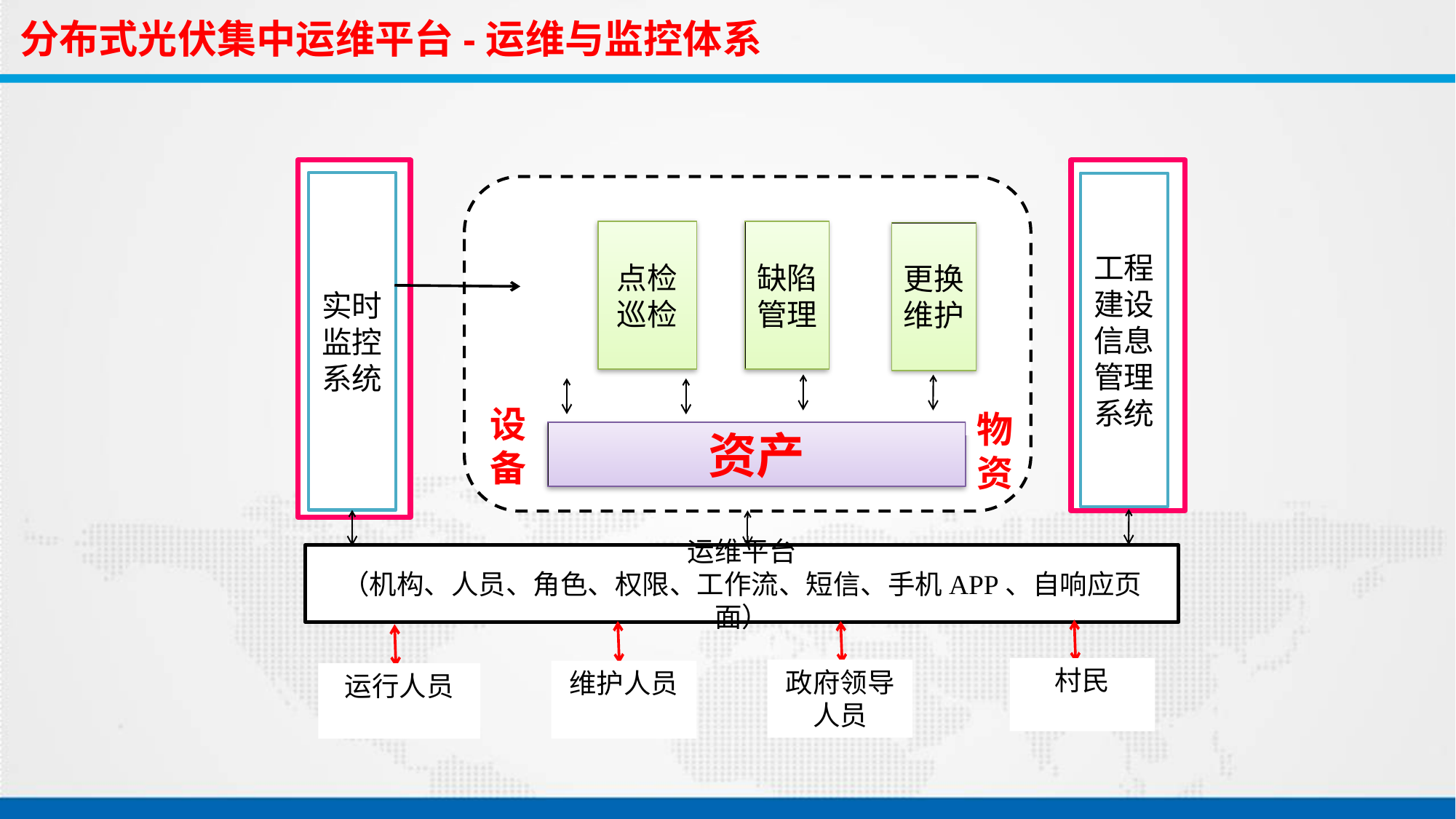

分布式光伏集中运维平台-运维与监控体系

实时监控系统
工程建设信息管理系统

点检
巡检
缺陷管理
更换
维护
设备
物资
资产
运维平台
（机构、人员、角色、权限、工作流、短信、手机APP、自响应页面）
村民
政府领导人员
维护人员
运行人员